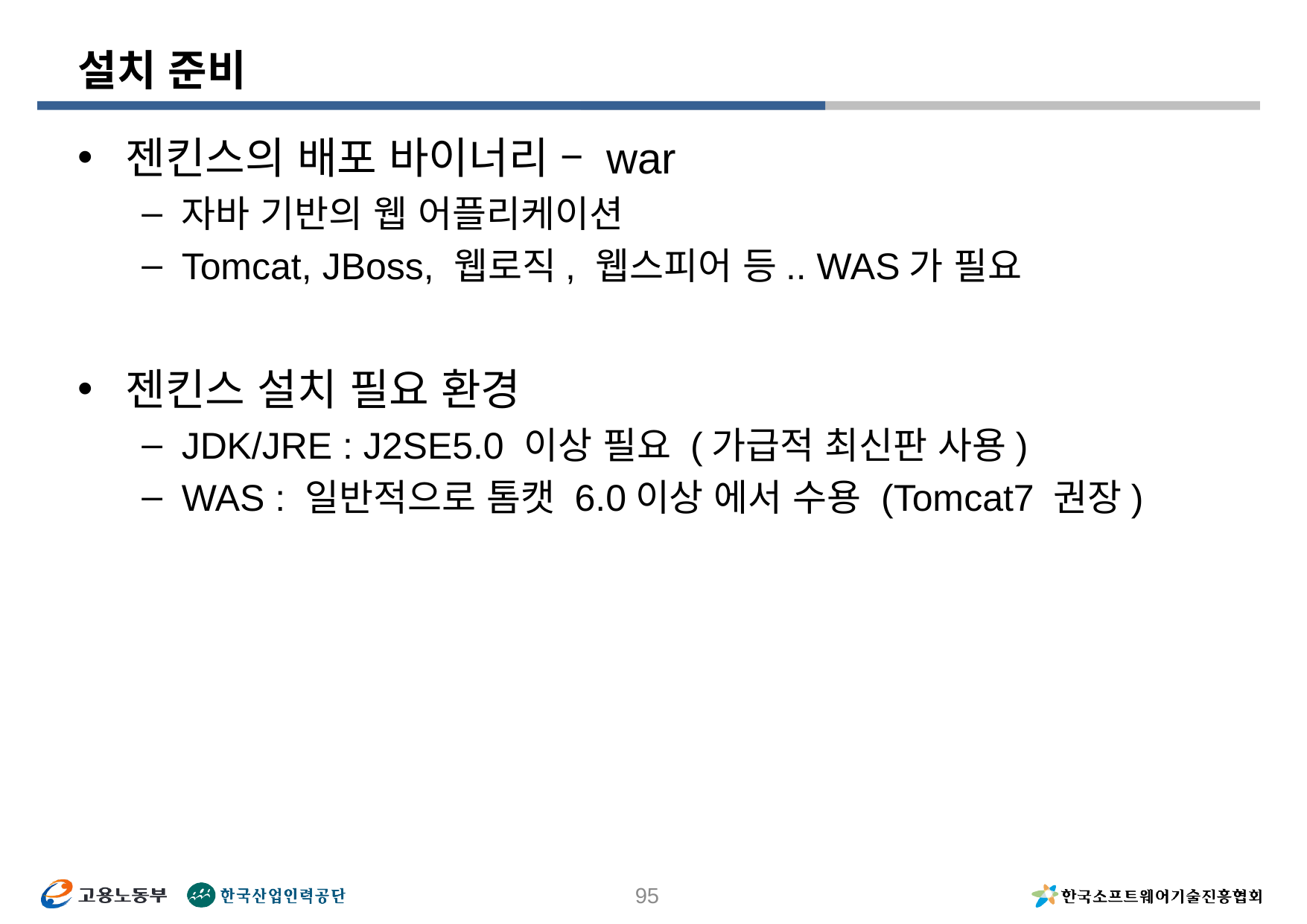

# 설치 준비
젠킨스의 배포 바이너리 – war
자바 기반의 웹 어플리케이션
Tomcat, JBoss, 웹로직, 웹스피어 등.. WAS가 필요

젠킨스 설치 필요 환경
JDK/JRE : J2SE5.0 이상 필요 (가급적 최신판 사용)
WAS : 일반적으로 톰캣 6.0이상 에서 수용 (Tomcat7 권장)

95